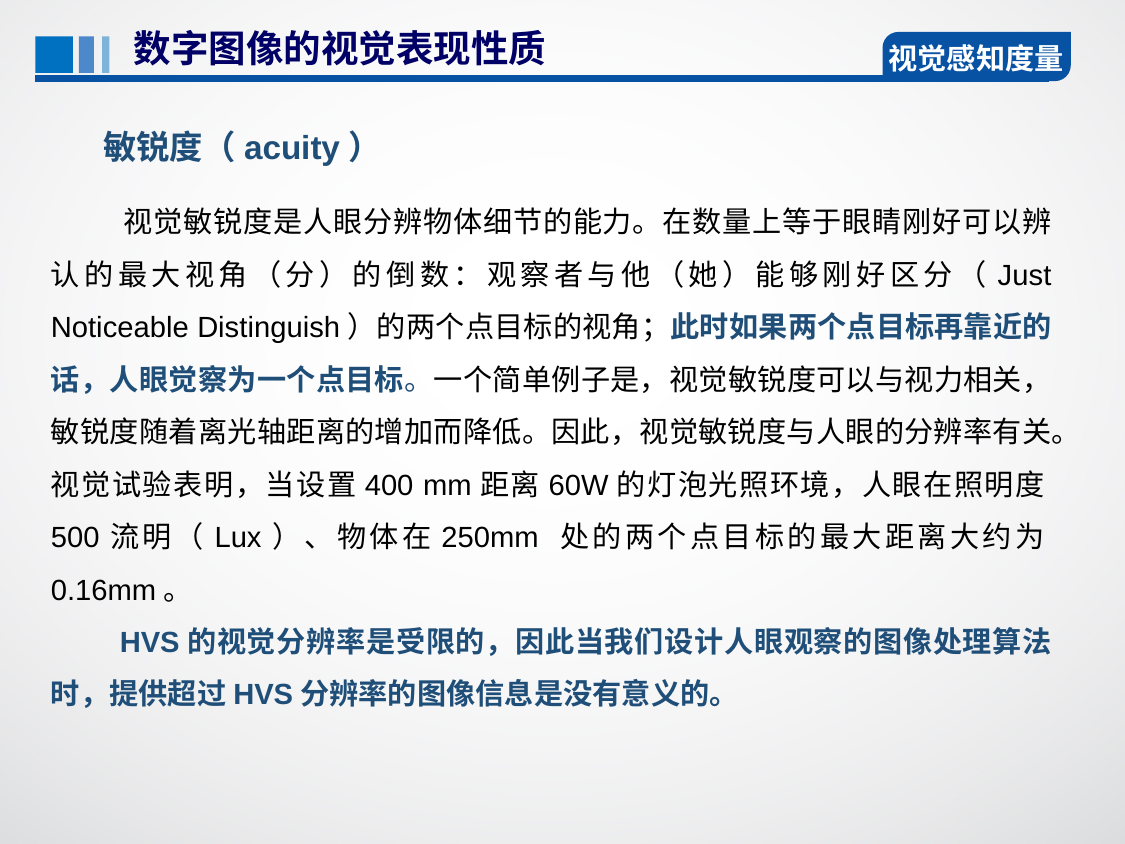

数字图像的视觉表现性质
视觉感知度量
敏锐度（acuity）
       视觉敏锐度是人眼分辨物体细节的能力。在数量上等于眼睛刚好可以辨认的最大视角（分）的倒数：观察者与他（她）能够刚好区分（Just Noticeable Distinguish）的两个点目标的视角；此时如果两个点目标再靠近的话，人眼觉察为一个点目标。一个简单例子是，视觉敏锐度可以与视力相关，敏锐度随着离光轴距离的增加而降低。因此，视觉敏锐度与人眼的分辨率有关。视觉试验表明，当设置400 mm距离60W的灯泡光照环境，人眼在照明度500流明（Lux）、物体在250mm 处的两个点目标的最大距离大约为0.16mm。
     HVS的视觉分辨率是受限的，因此当我们设计人眼观察的图像处理算法时，提供超过HVS分辨率的图像信息是没有意义的。
48